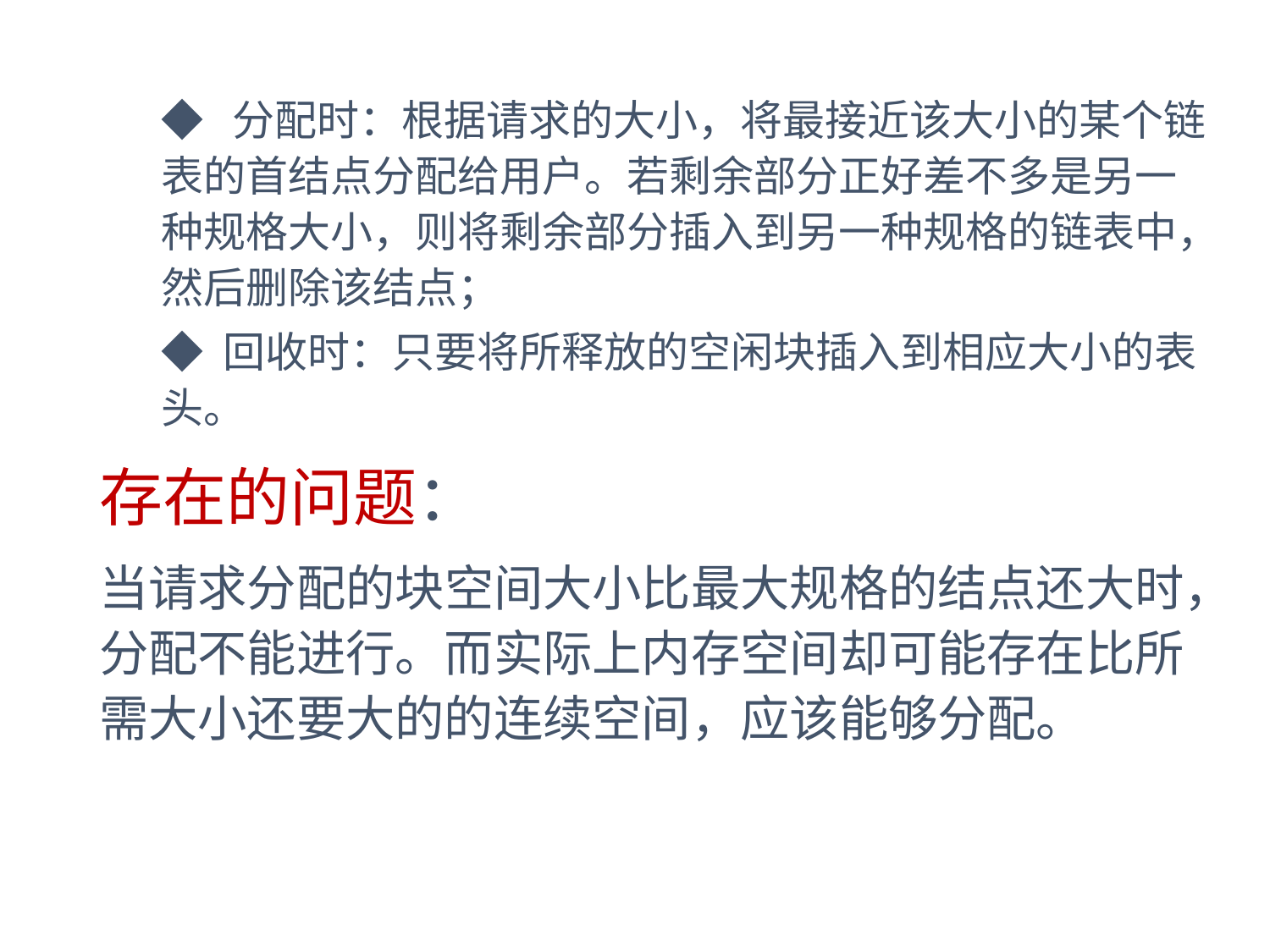

◆  分配时：根据请求的大小，将最接近该大小的某个链表的首结点分配给用户。若剩余部分正好差不多是另一种规格大小，则将剩余部分插入到另一种规格的链表中，然后删除该结点；
◆ 回收时：只要将所释放的空闲块插入到相应大小的表头。
存在的问题：
当请求分配的块空间大小比最大规格的结点还大时，分配不能进行。而实际上内存空间却可能存在比所需大小还要大的的连续空间，应该能够分配。